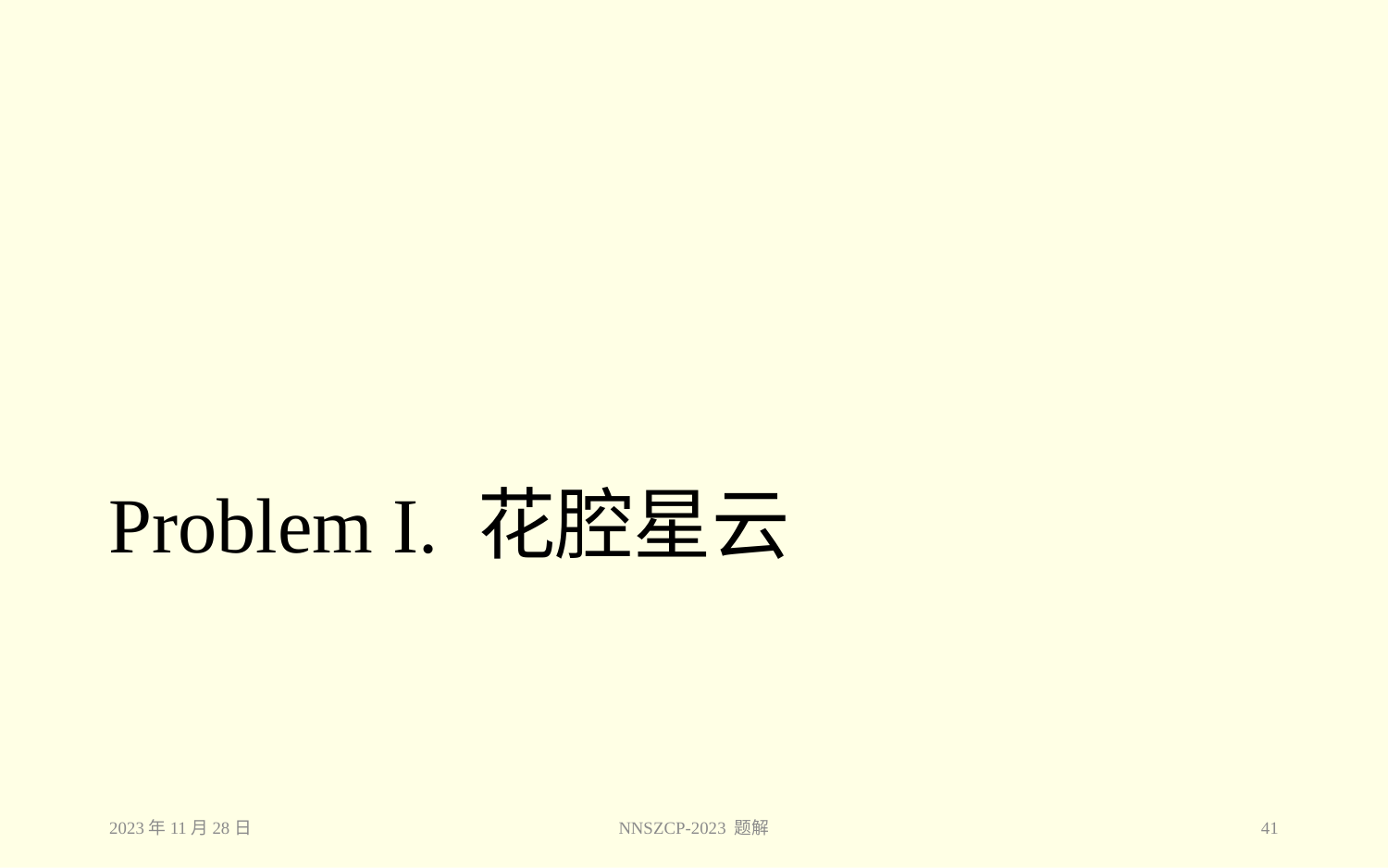

# Problem I. 花腔星云

2023年11月28日
NNSZCP-2023 题解
41